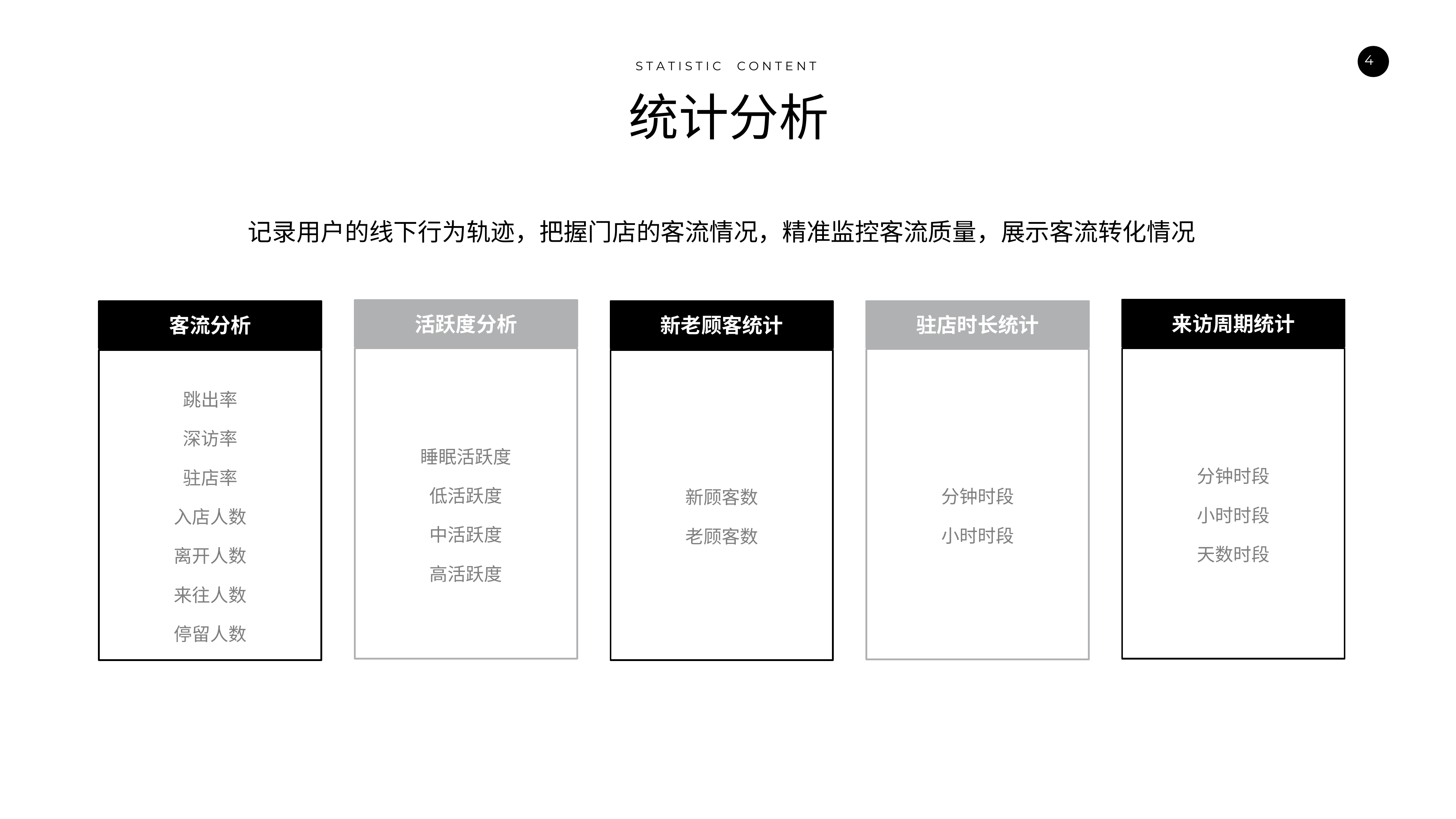

S T A T I S T I C     C O N T E N T

统计分析
记录用户的线下行为轨迹，把握门店的客流情况，精准监控客流质量，展示客流转化情况
来访周期统计
活跃度分析
驻店时长统计
客流分析
新老顾客统计
睡眠活跃度
低活跃度
中活跃度
高活跃度
分钟时段
小时时段
天数时段
分钟时段
小时时段
跳出率
深访率
驻店率
入店人数
离开人数
来往人数
停留人数
新顾客数
老顾客数